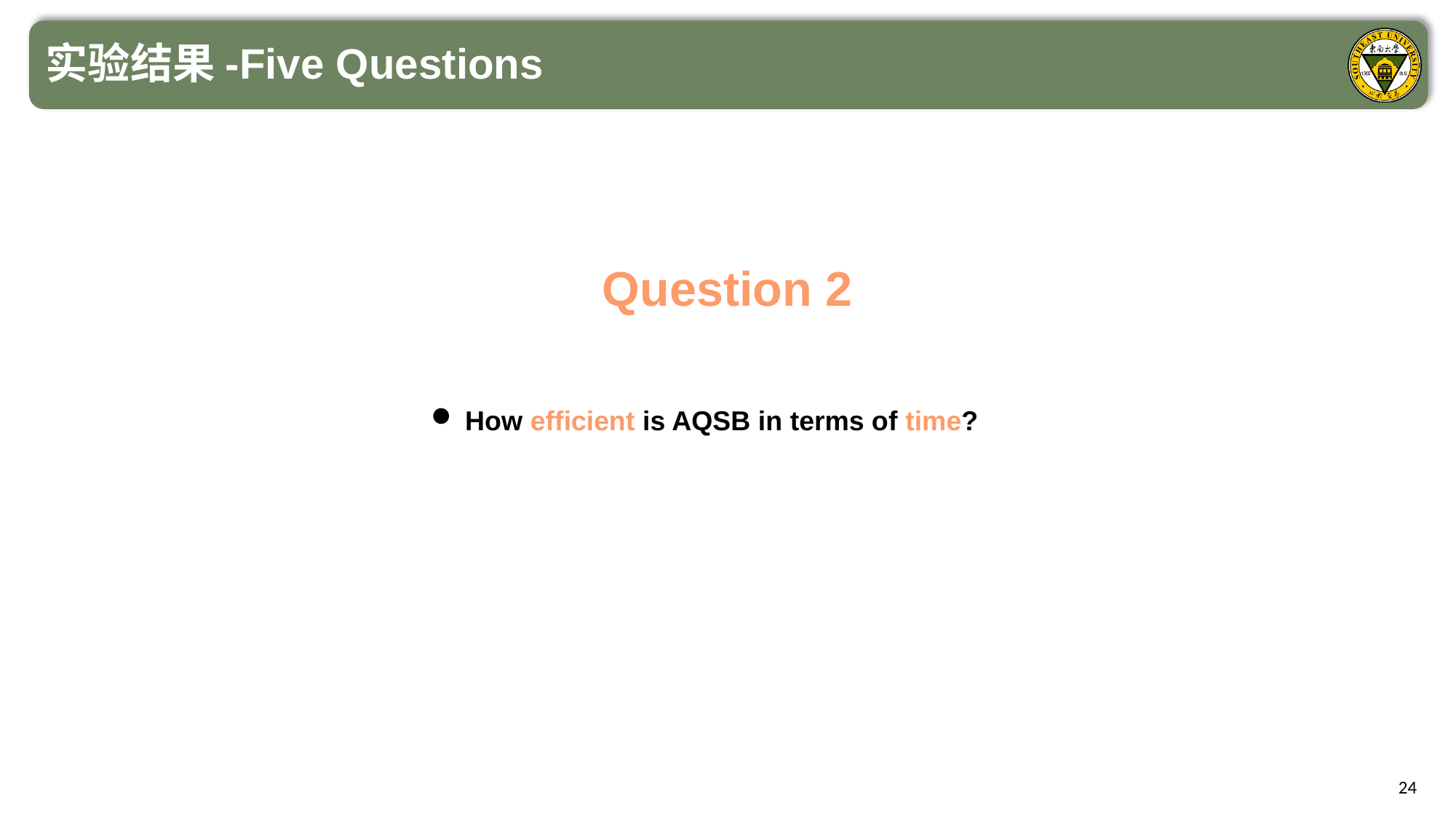

实验结果-Five Questions
Question 2
How efficient is AQSB in terms of time?
24